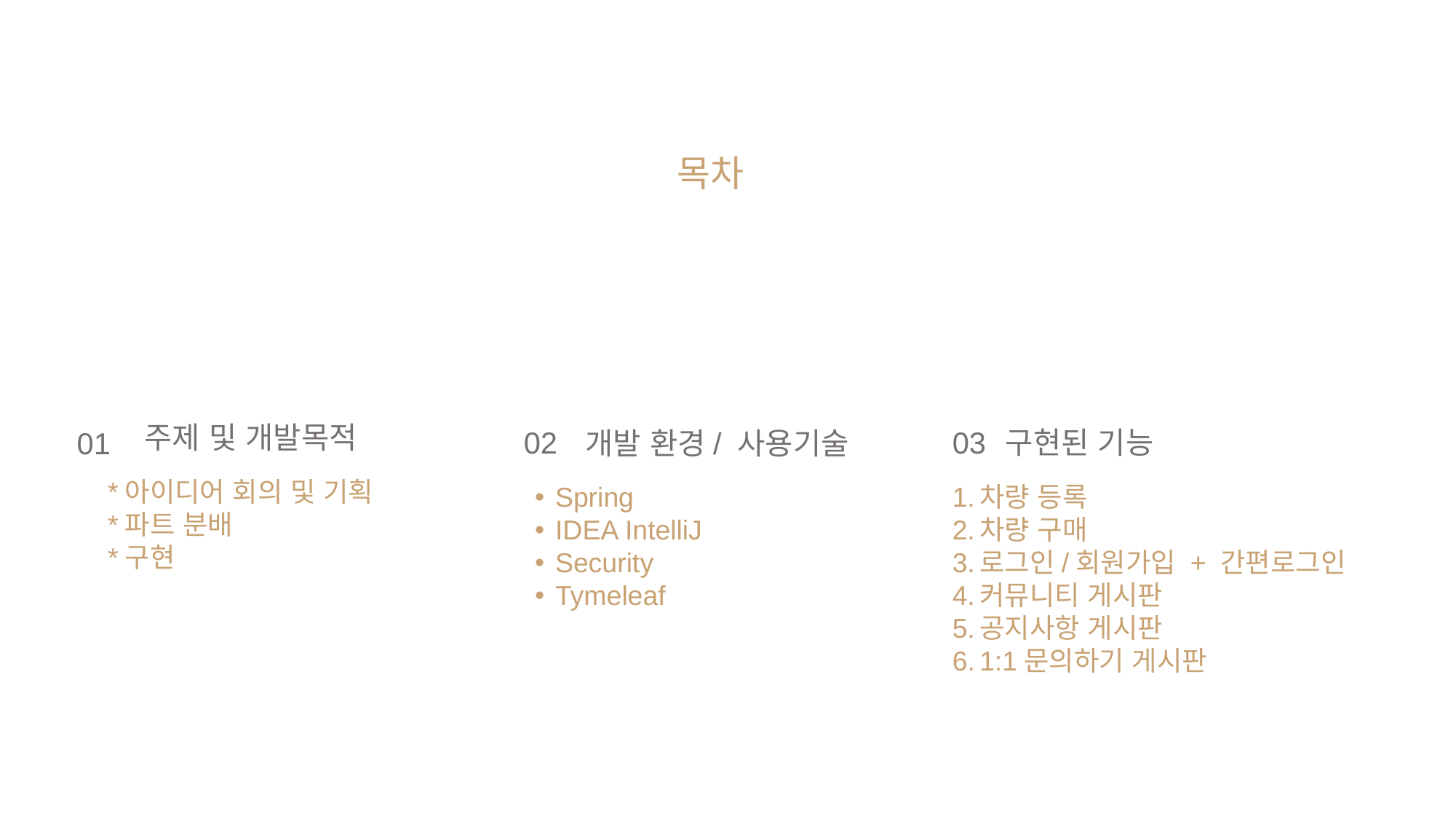

목차
02
03
01
주제 및 개발목적
구현된 기능
개발 환경/ 사용기술
*아이디어 회의 및 기획
*파트 분배
*구현
Spring
IDEA IntelliJ
Security
Tymeleaf
차량 등록
차량 구매
로그인/회원가입 + 간편로그인
커뮤니티 게시판
공지사항 게시판
1:1문의하기 게시판